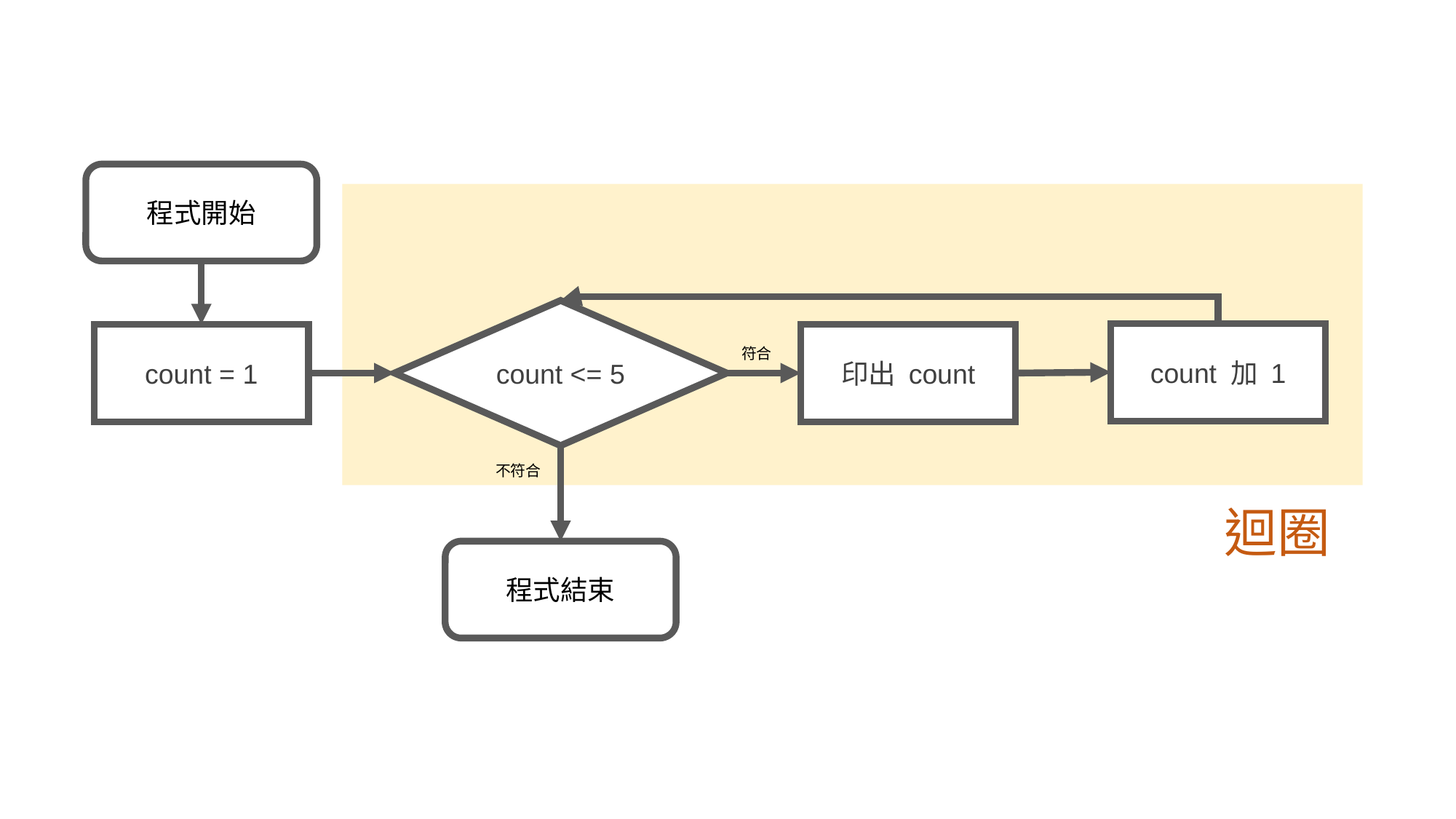

程式開始

count <= 5
count 加 1
count = 1
印出 count
符合
不符合
迴圈
程式結束